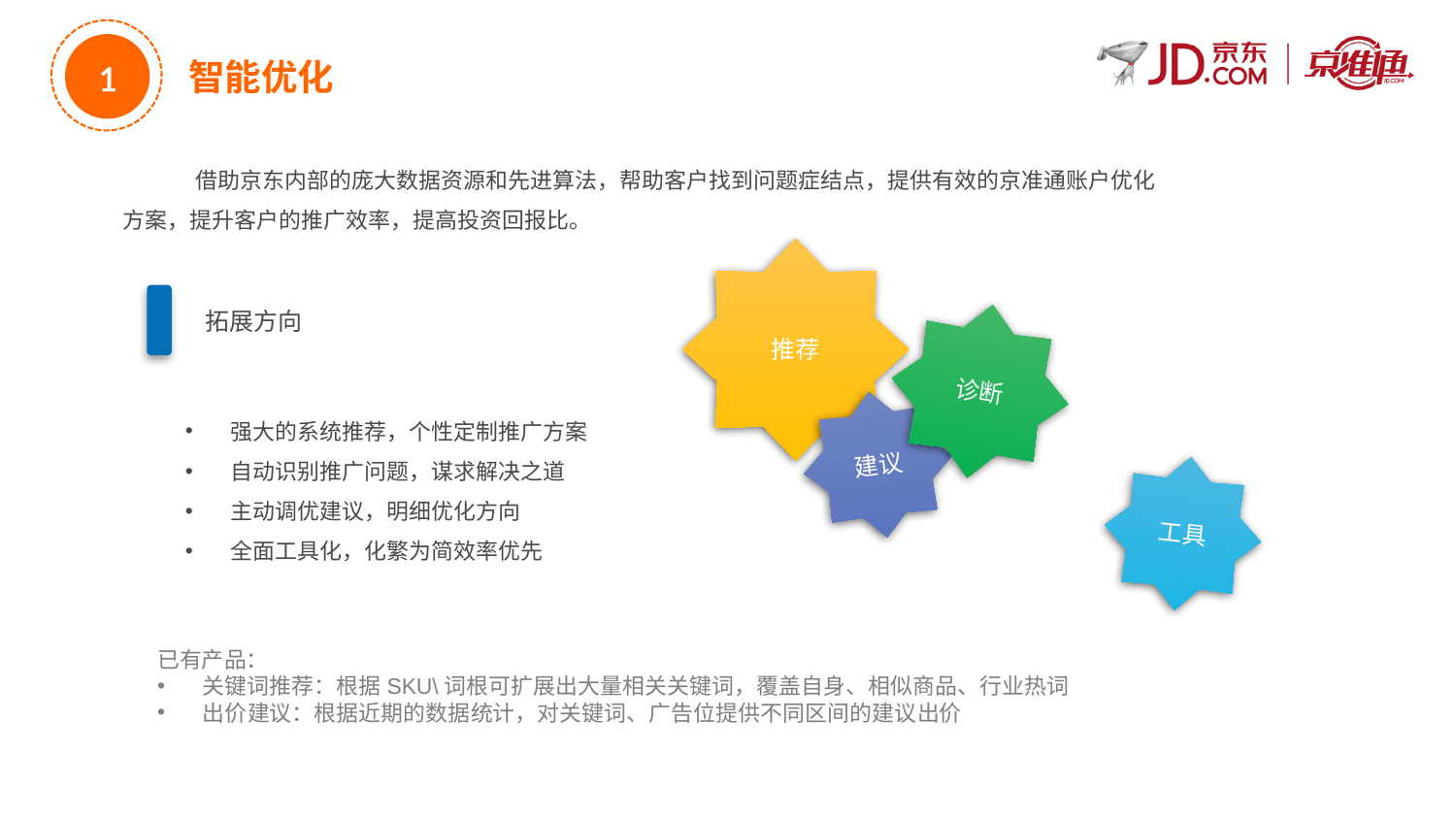

1
智能优化
借助京东内部的庞大数据资源和先进算法，帮助客户找到问题症结点，提供有效的京准通账户优化方案，提升客户的推广效率，提高投资回报比。
推荐

拓展方向
诊断
建议
强大的系统推荐，个性定制推广方案
自动识别推广问题，谋求解决之道
主动调优建议，明细优化方向
全面工具化，化繁为简效率优先
工具
已有产品：
关键词推荐：根据SKU\词根可扩展出大量相关关键词，覆盖自身、相似商品、行业热词
出价建议：根据近期的数据统计，对关键词、广告位提供不同区间的建议出价